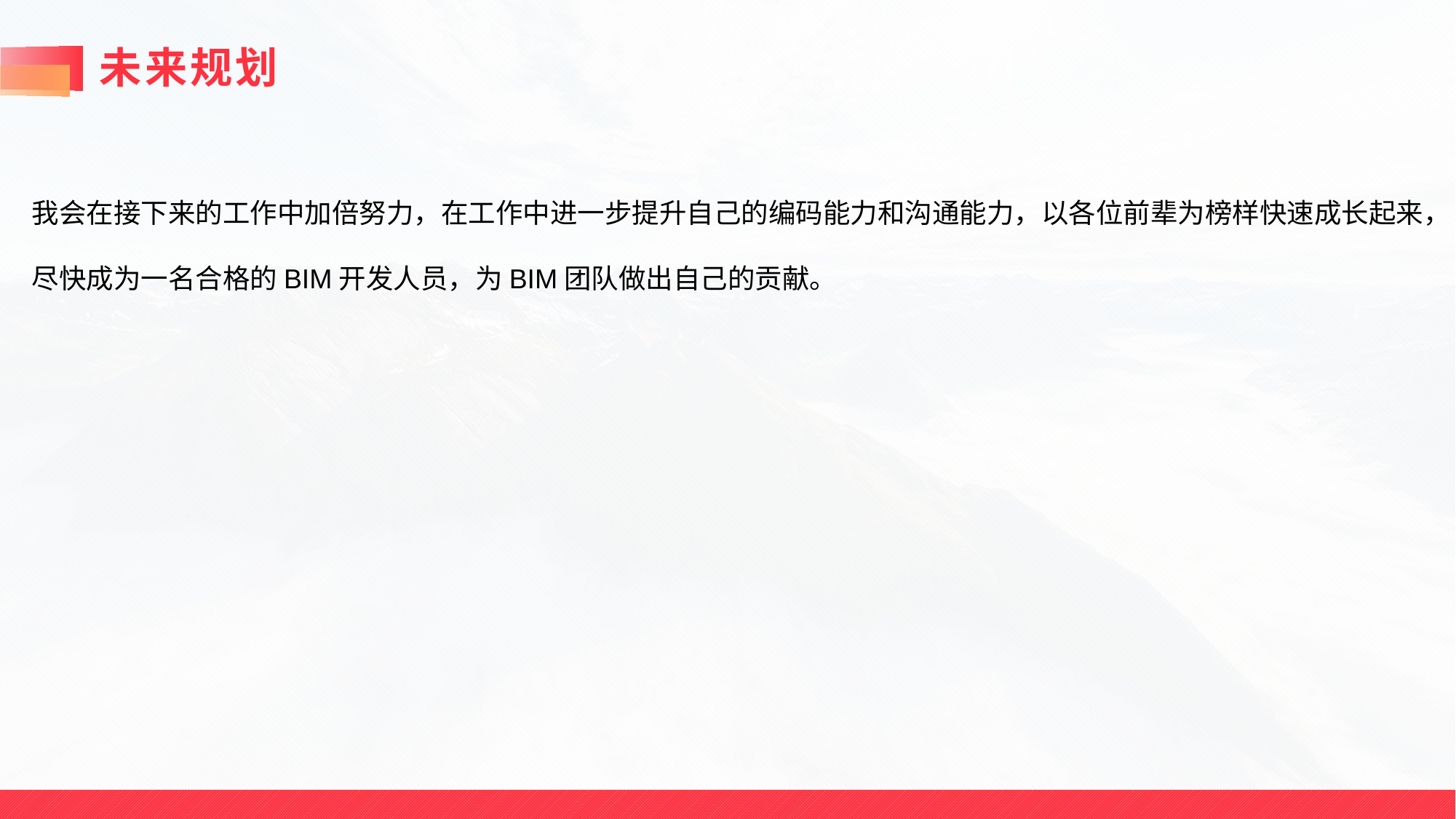

# 未来规划
我会在接下来的工作中加倍努力，在工作中进一步提升自己的编码能力和沟通能力，以各位前辈为榜样快速成长起来，
尽快成为一名合格的BIM开发人员，为BIM团队做出自己的贡献。
6